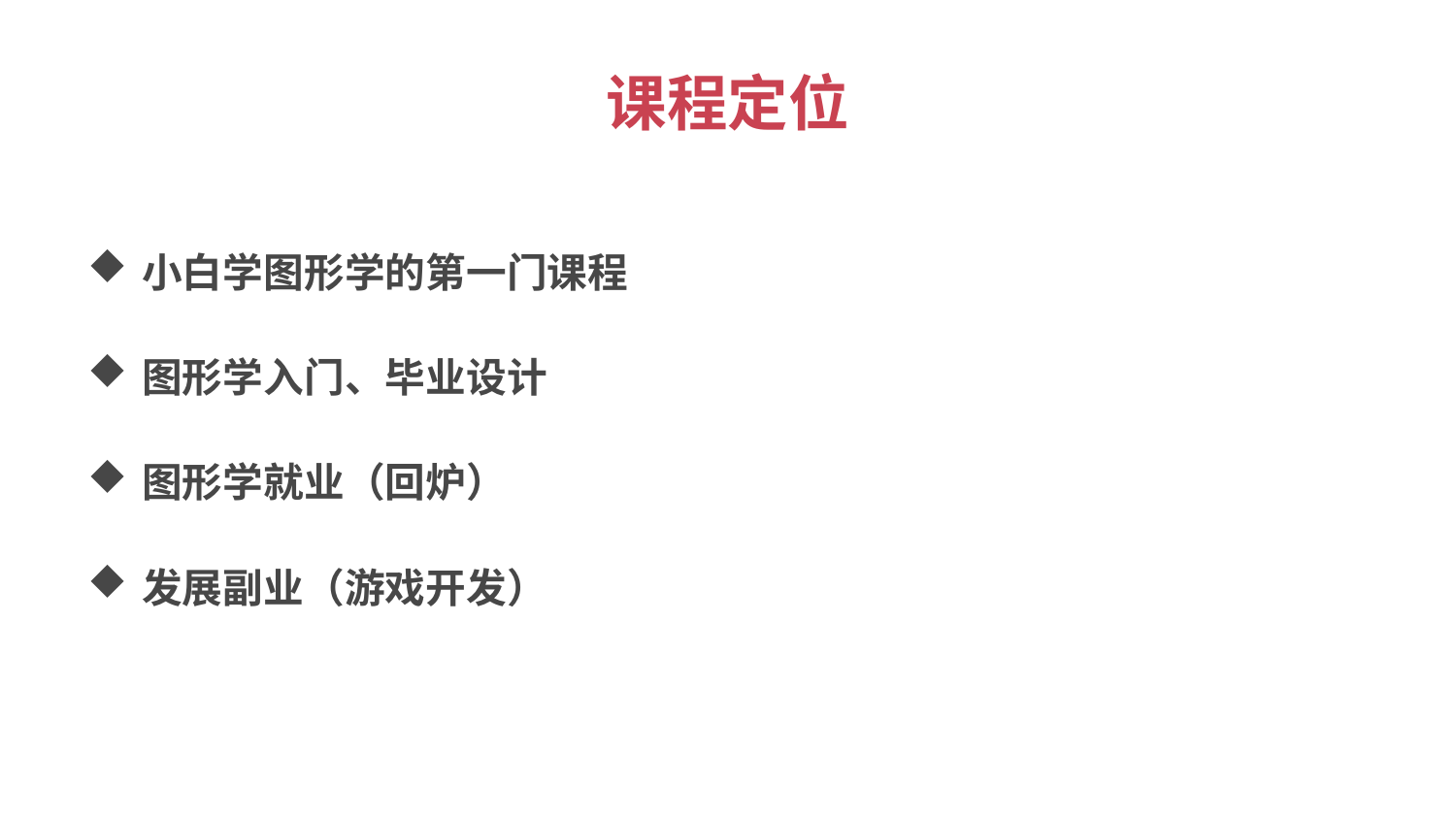

# 课程定位
小白学图形学的第一门课程
图形学入门、毕业设计
图形学就业（回炉）
发展副业（游戏开发）